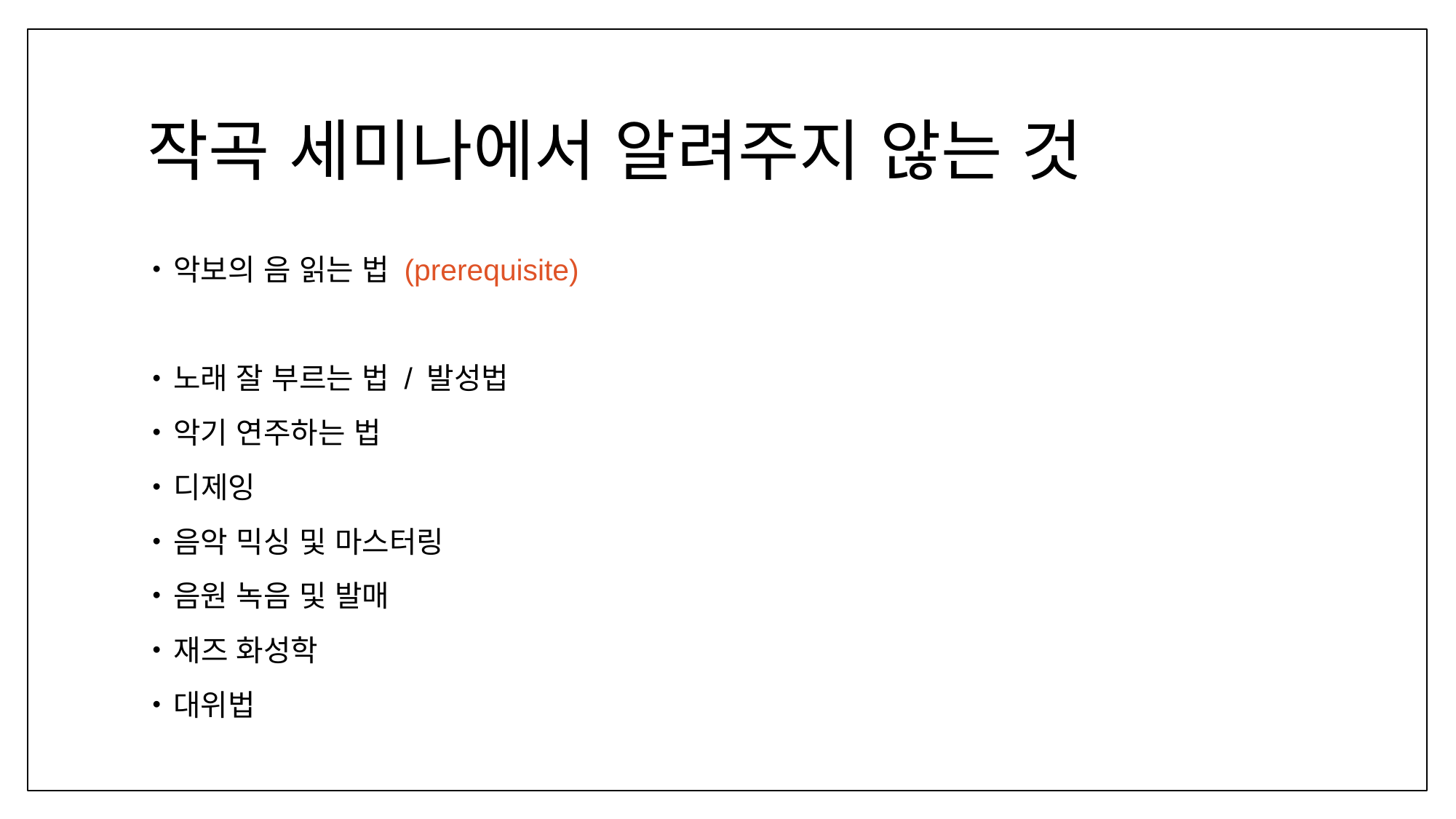

# 작곡 세미나에서 알려주지 않는 것
악보의 음 읽는 법 (prerequisite)

노래 잘 부르는 법 / 발성법
악기 연주하는 법
디제잉
음악 믹싱 및 마스터링
음원 녹음 및 발매
재즈 화성학
대위법